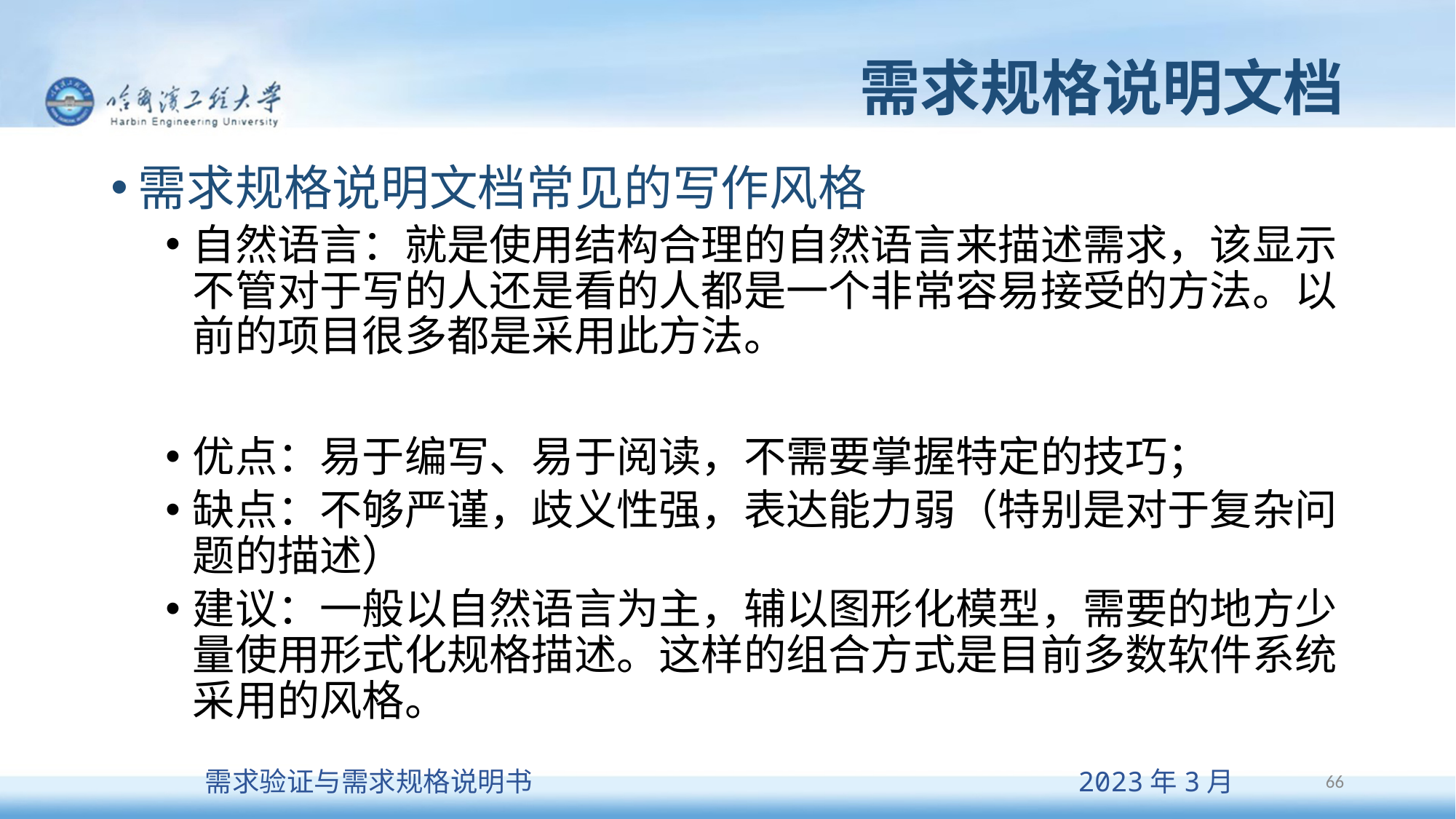

# 需求规格说明文档
需求规格说明文档常见的写作风格
自然语言：就是使用结构合理的自然语言来描述需求，该显示不管对于写的人还是看的人都是一个非常容易接受的方法。以前的项目很多都是采用此方法。

优点：易于编写、易于阅读，不需要掌握特定的技巧；
缺点：不够严谨，歧义性强，表达能力弱（特别是对于复杂问题的描述）
建议：一般以自然语言为主，辅以图形化模型，需要的地方少量使用形式化规格描述。这样的组合方式是目前多数软件系统采用的风格。

66